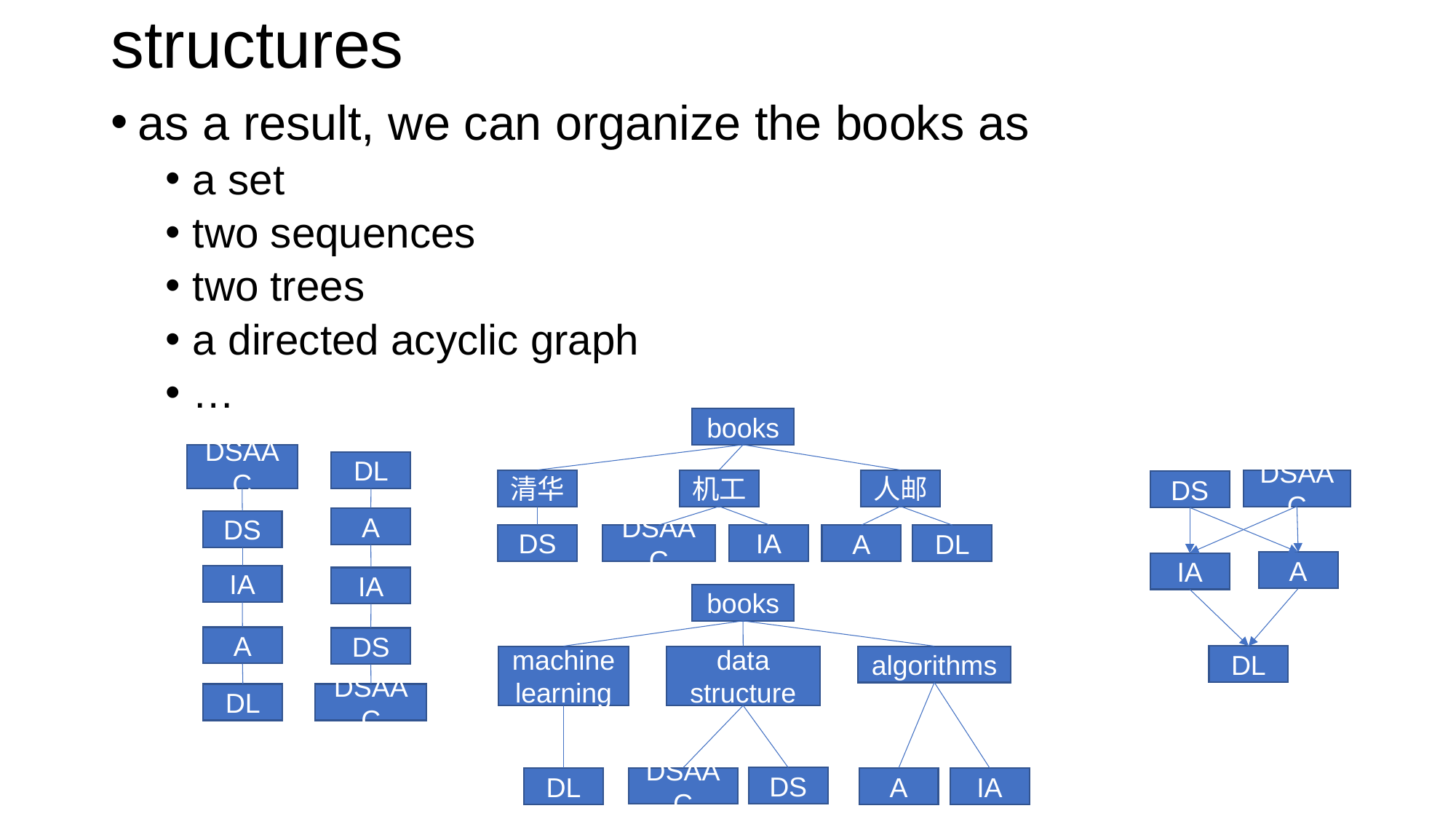

# structures
as a result, we can organize the books as
a set
two sequences
two trees
a directed acyclic graph
…

books
DSAAC
DL
清华
机工
人邮
DSAAC
DS
A
DS
DS
IA
DSAAC
A
DL
A
IA
IA
IA
books
A
DS
DL
data structure
machine learning
algorithms
DL
DSAAC
DS
DL
DSAAC
A
IA